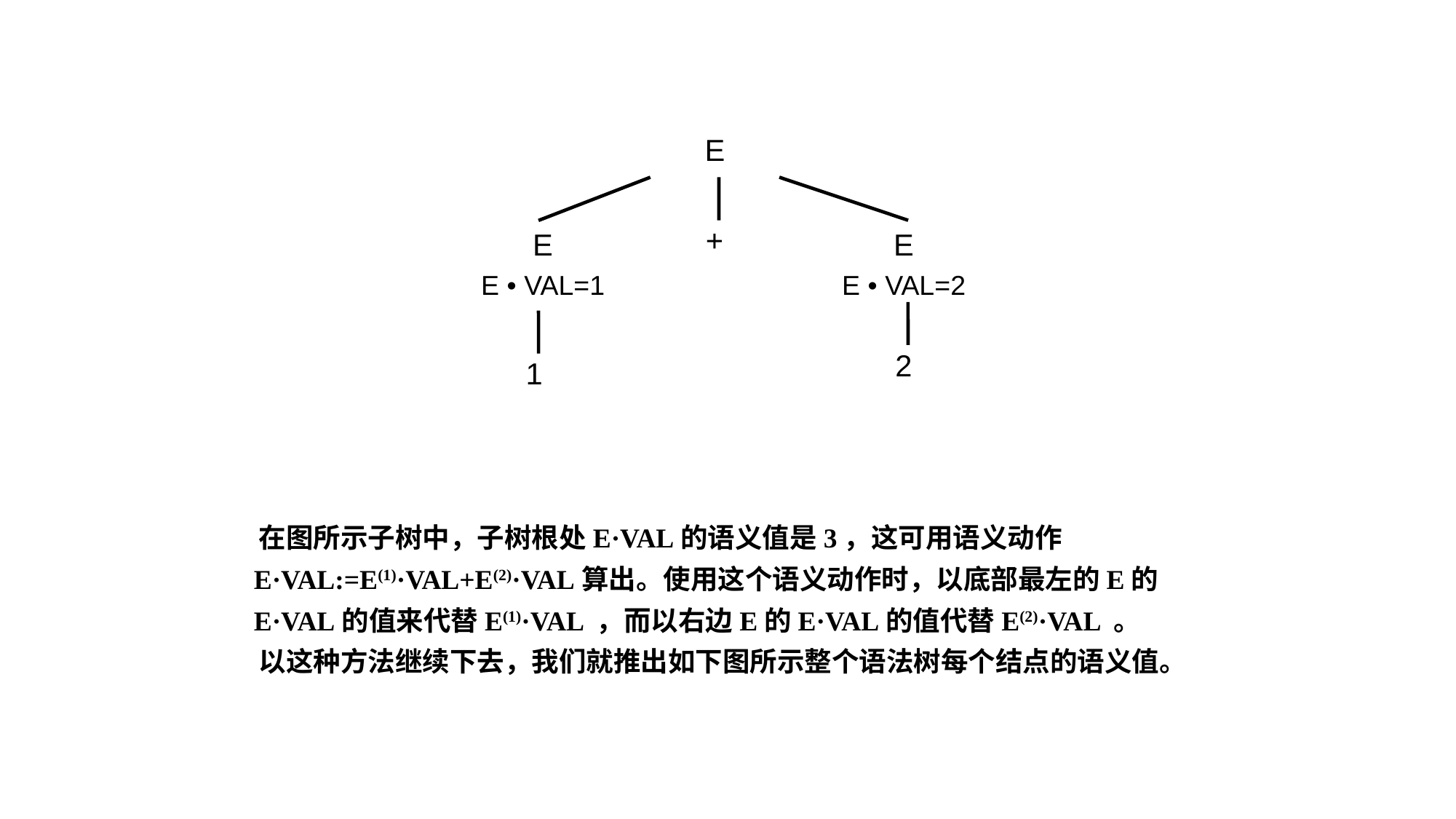

E

+
E
E
E • VAL=1
E • VAL=2

2
1
  在图所示子树中，子树根处E·VAL的语义值是3，这可用语义动作
  E·VAL:=E(1)·VAL+E(2)·VAL算出。使用这个语义动作时，以底部最左的E的
  E·VAL的值来代替E(1)·VAL ，而以右边E的E·VAL的值代替E(2)·VAL 。
  以这种方法继续下去，我们就推出如下图所示整个语法树每个结点的语义值。